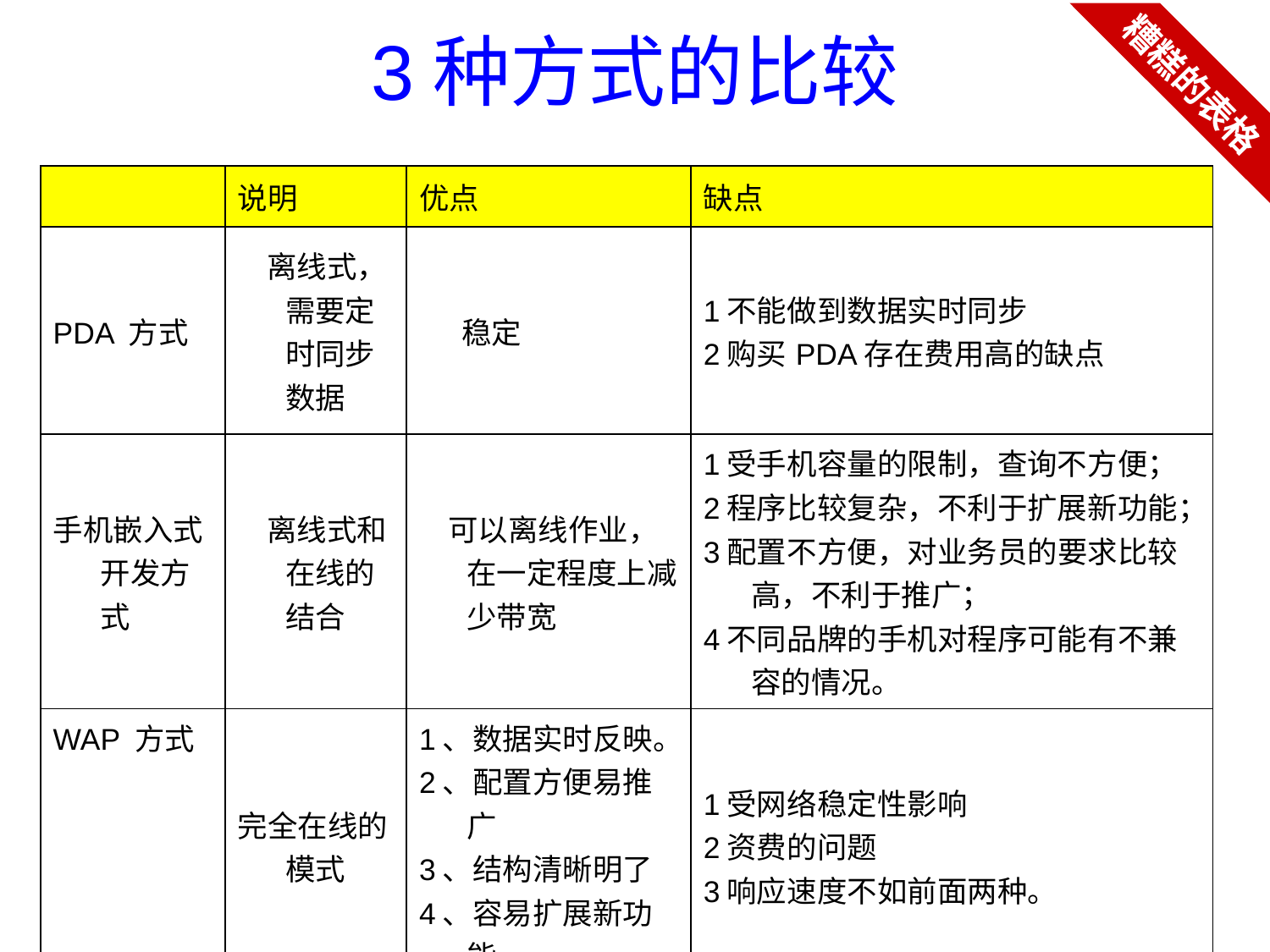

糟糕的表格
3种方式的比较
|  | 说明 | 优点 | 缺点 |
| --- | --- | --- | --- |
| PDA 方式 | 离线式，需要定时同步数据 | 稳定 | 1不能做到数据实时同步 2购买PDA存在费用高的缺点 |
| 手机嵌入式开发方式 | 离线式和在线的结合 | 可以离线作业，在一定程度上减少带宽 | 1受手机容量的限制，查询不方便； 2程序比较复杂，不利于扩展新功能； 3配置不方便，对业务员的要求比较高，不利于推广； 4不同品牌的手机对程序可能有不兼容的情况。 |
| WAP 方式 | 完全在线的模式 | 1、数据实时反映。 2、配置方便易推广 3、结构清晰明了 4、容易扩展新功能 | 1受网络稳定性影响 2资费的问题 3响应速度不如前面两种。 |